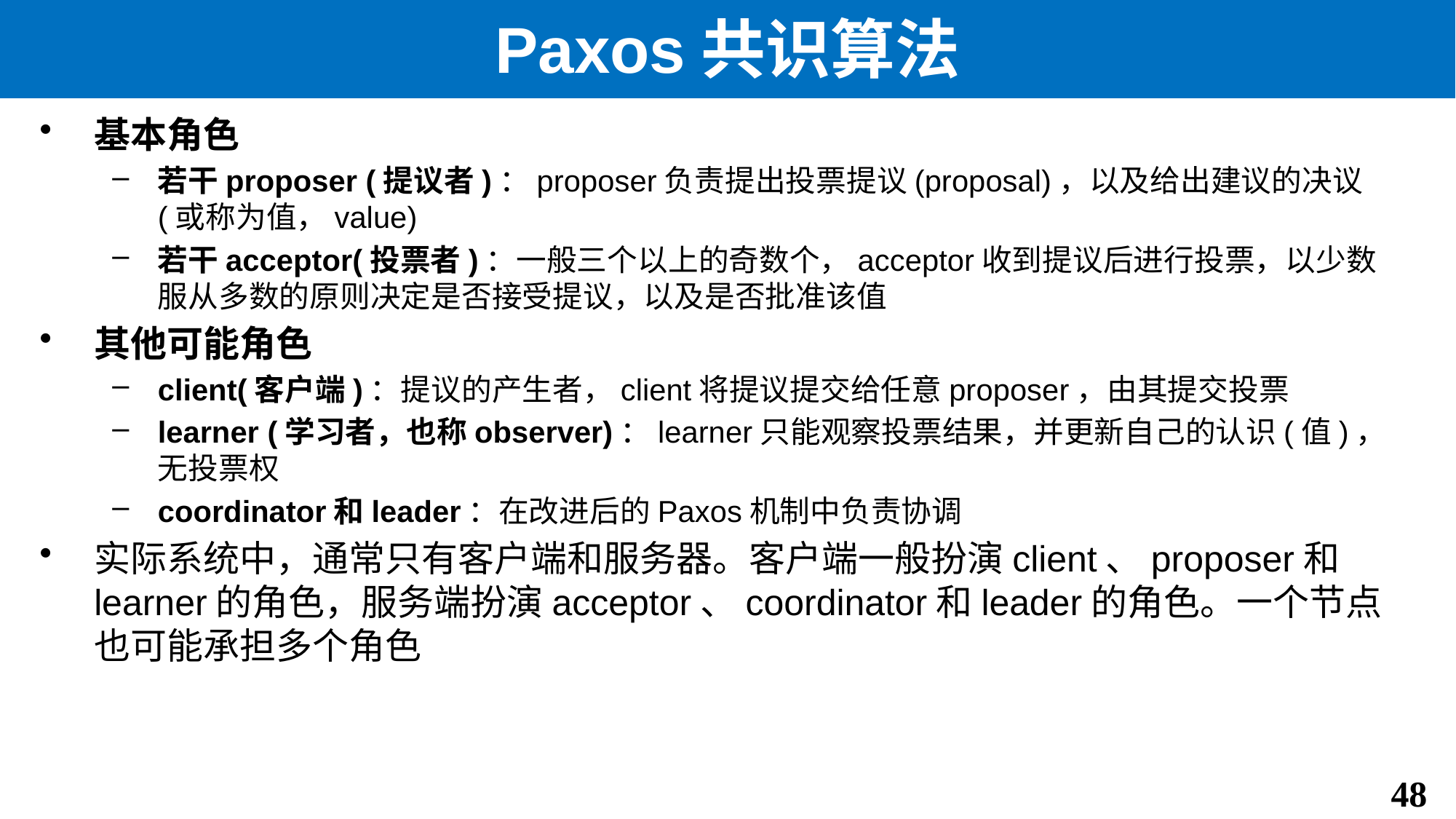

# Paxos共识算法
基本角色
若干proposer (提议者)：proposer负责提出投票提议(proposal)，以及给出建议的决议(或称为值，value)
若干acceptor(投票者)：一般三个以上的奇数个，acceptor收到提议后进行投票，以少数服从多数的原则决定是否接受提议，以及是否批准该值
其他可能角色
client(客户端)：提议的产生者，client将提议提交给任意proposer，由其提交投票
learner (学习者，也称observer)：learner只能观察投票结果，并更新自己的认识(值)，无投票权
coordinator和leader：在改进后的Paxos机制中负责协调
实际系统中，通常只有客户端和服务器。客户端一般扮演client、proposer和learner的角色，服务端扮演acceptor、coordinator和leader的角色。一个节点也可能承担多个角色